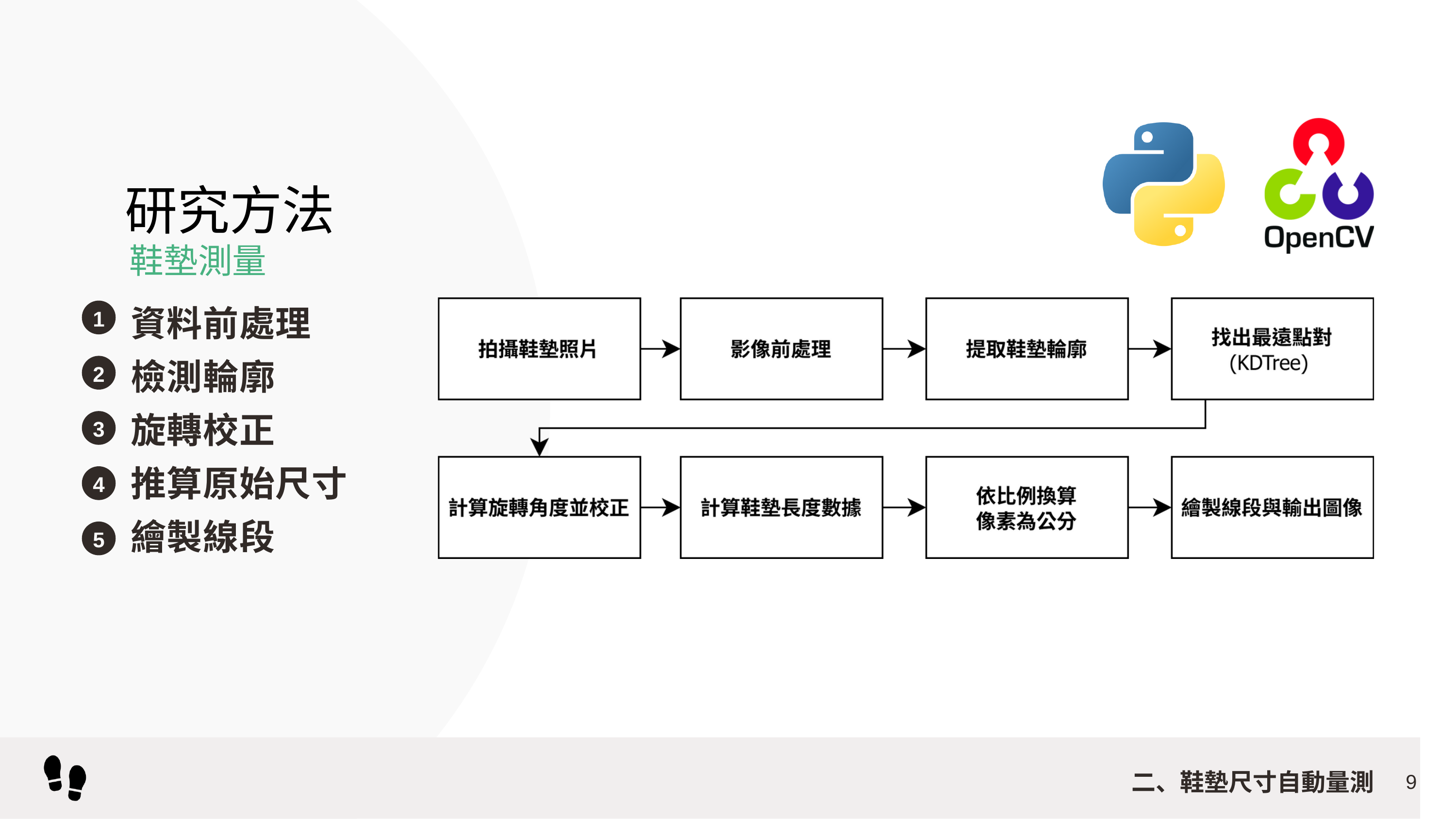

研究方法
鞋墊測量
資料前處理
檢測輪廓
旋轉校正
推算原始尺寸
繪製線段

1

2

3

4

5

二、鞋墊尺寸自動量測
9